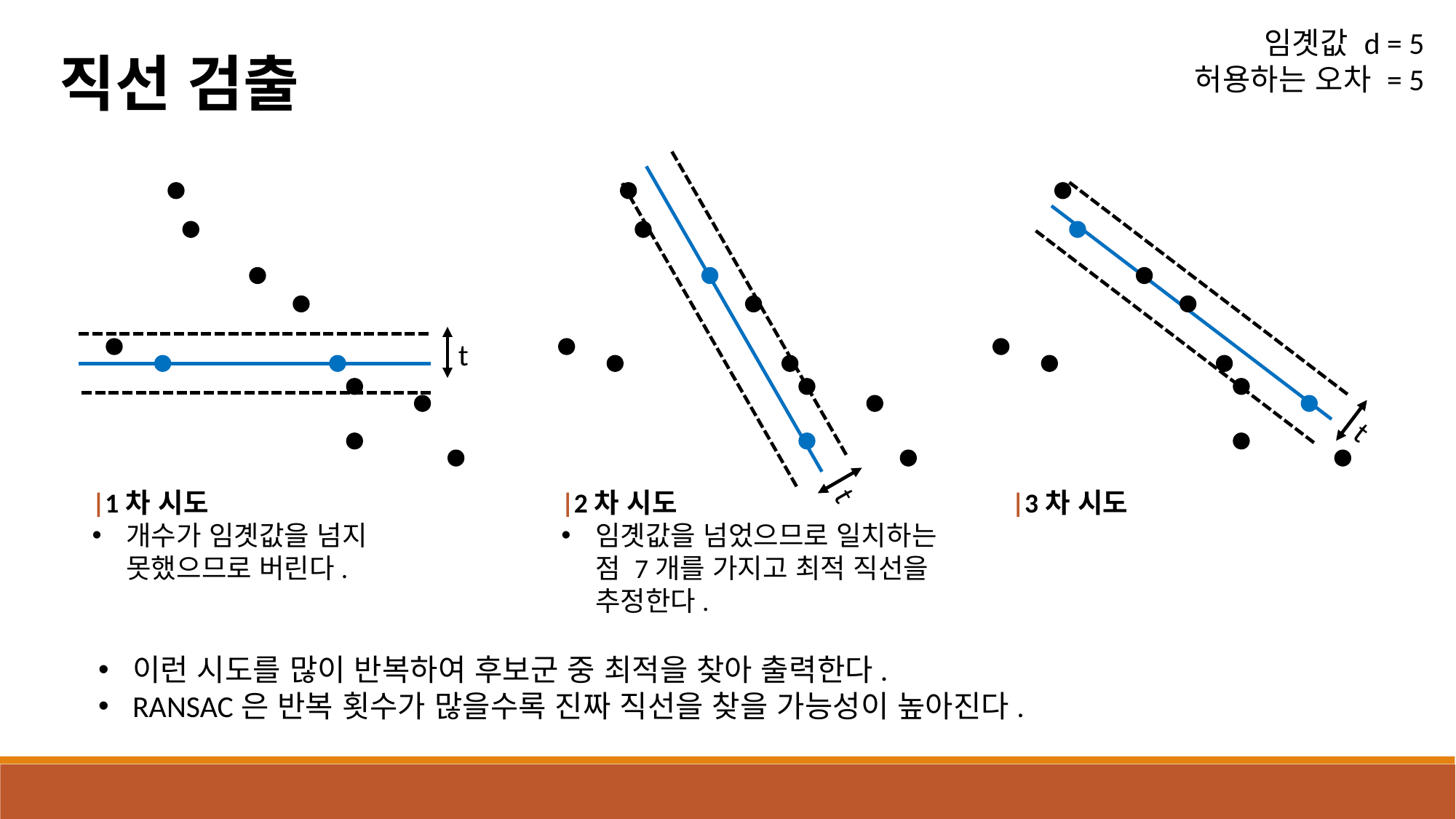

임곗값 d = 5
허용하는 오차 = 5
직선 검출

t
t
t

|1차 시도
개수가 임곗값을 넘지 못했으므로 버린다.
|2차 시도
임곗값을 넘었으므로 일치하는 점 7개를 가지고 최적 직선을 추정한다.
|3차 시도
이런 시도를 많이 반복하여 후보군 중 최적을 찾아 출력한다.
RANSAC은 반복 횟수가 많을수록 진짜 직선을 찾을 가능성이 높아진다.